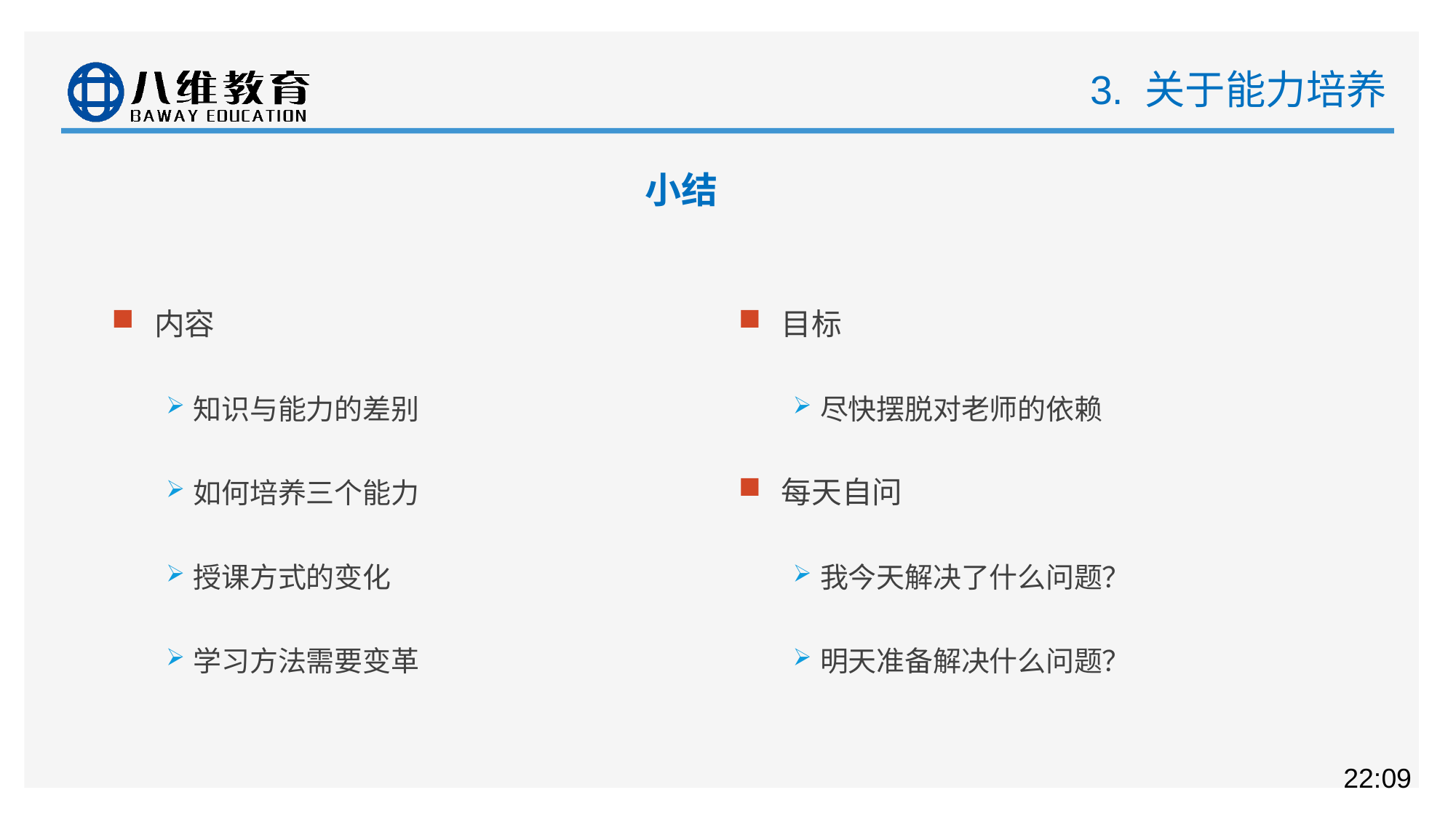

# 3. 关于能力培养
小结
内容
知识与能力的差别
如何培养三个能力
授课方式的变化
学习方法需要变革
目标
尽快摆脱对老师的依赖
每天自问
我今天解决了什么问题？
明天准备解决什么问题？